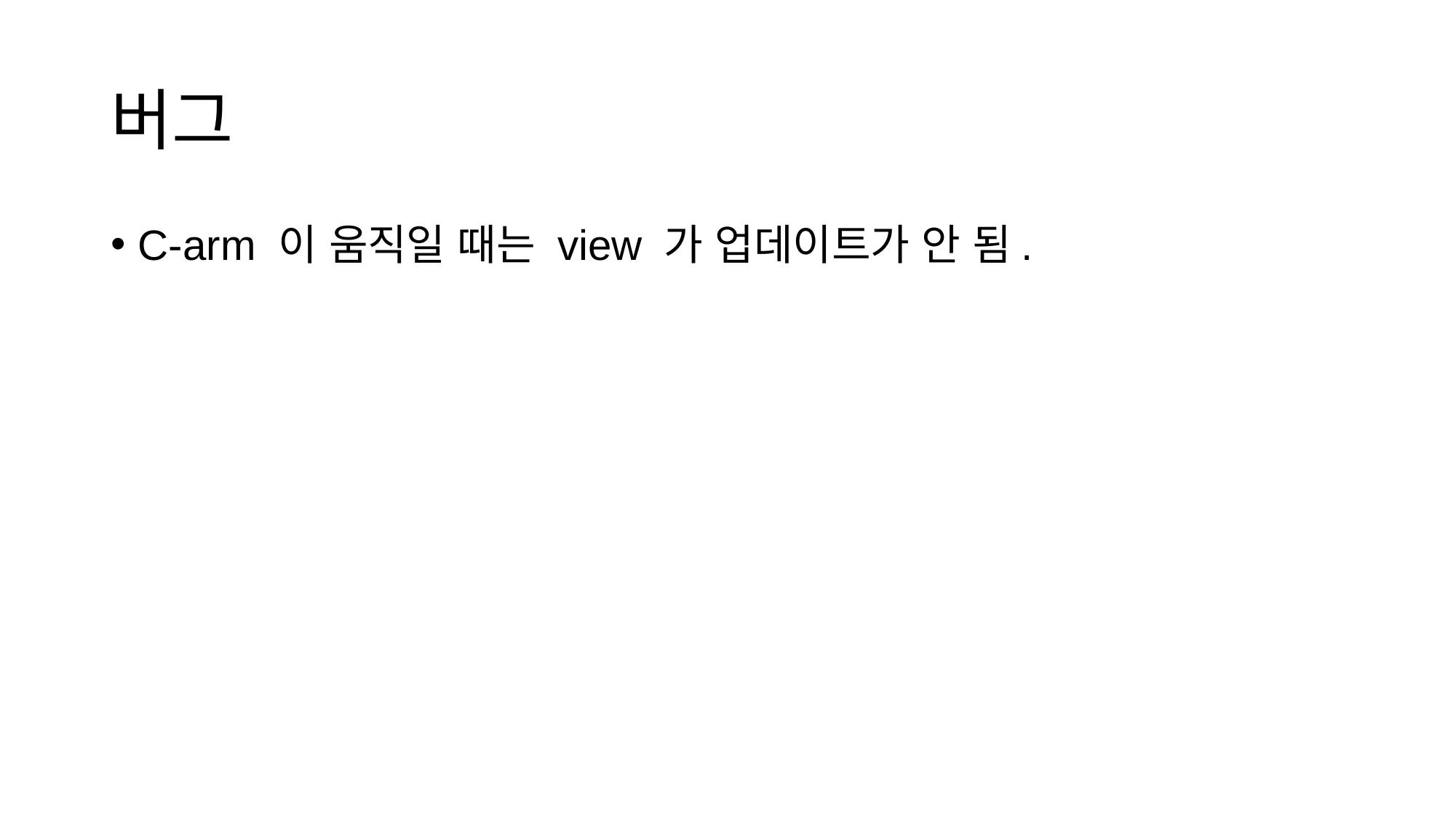

# 버그
C-arm 이 움직일 때는 view 가 업데이트가 안 됨.